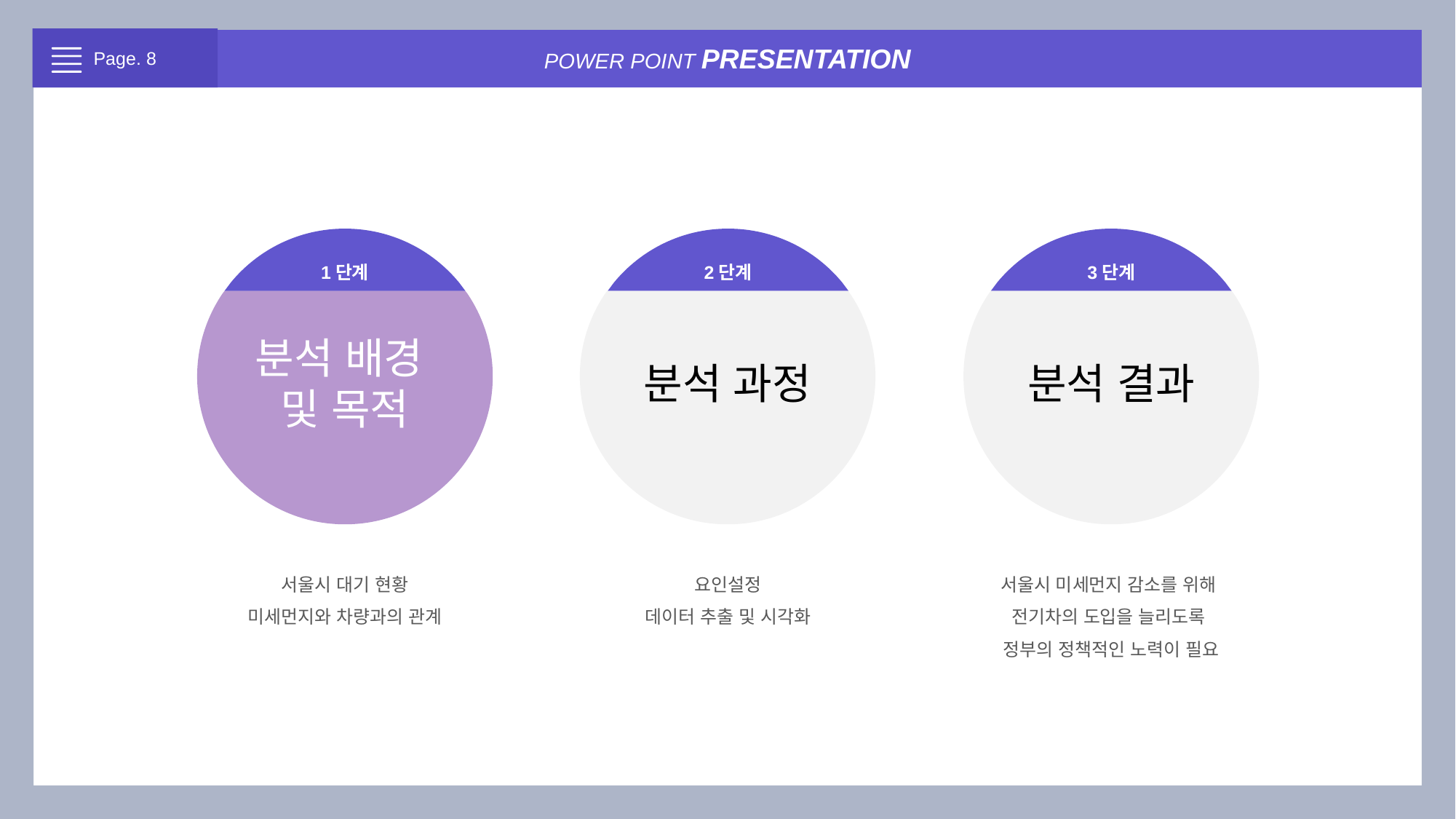

POWER POINT PRESENTATION
Page. 8

1단계
2단계
3단계
분석 배경
및 목적

분석 과정

분석 결과

서울시 대기 현황
미세먼지와 차량과의 관계
요인설정
데이터 추출 및 시각화
서울시 미세먼지 감소를 위해
전기차의 도입을 늘리도록
정부의 정책적인 노력이 필요